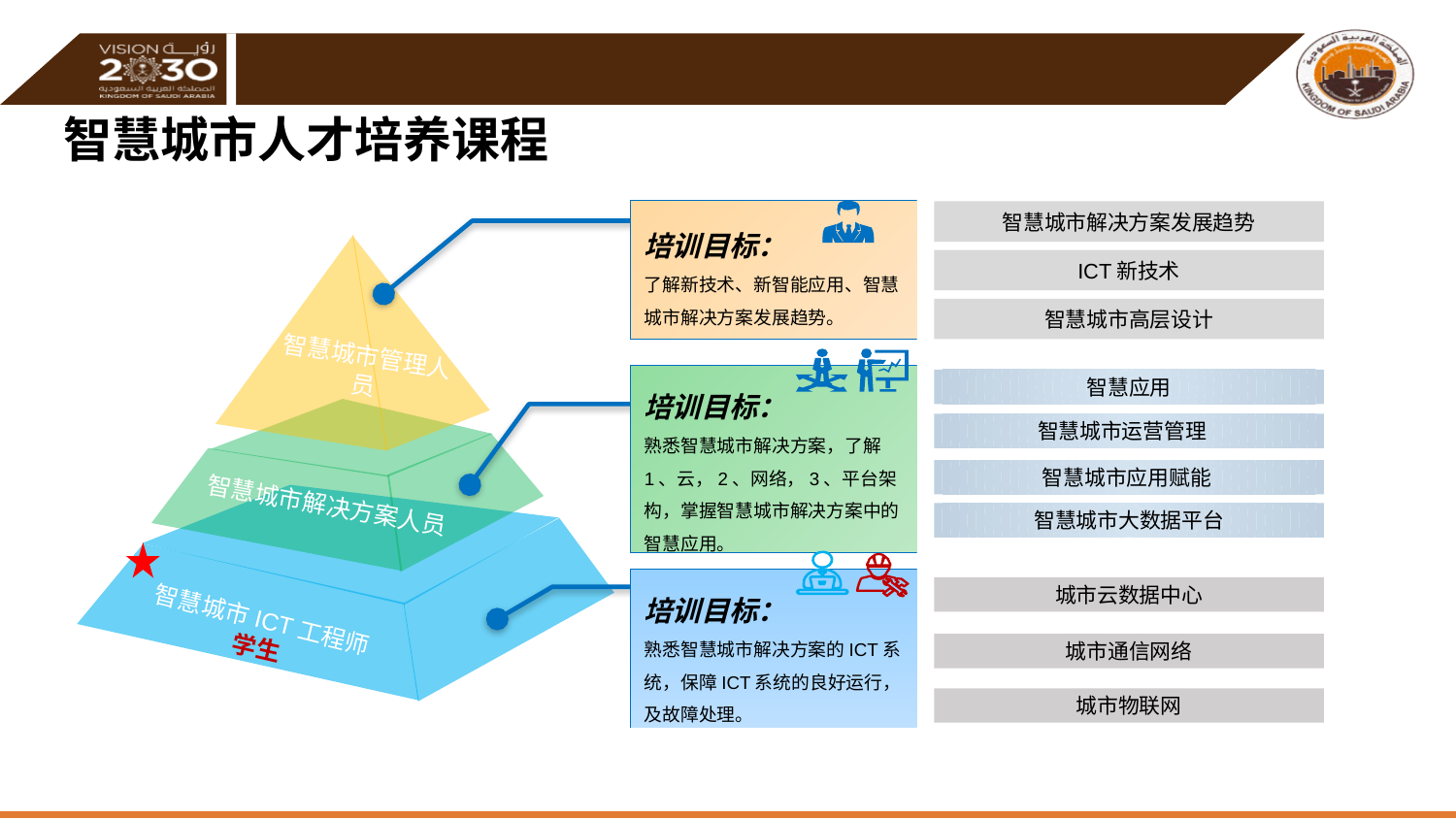

智慧城市人才培养课程

培训目标：
了解新技术、新智能应用、智慧城市解决方案发展趋势。
智慧城市解决方案发展趋势

智慧城市管理人员

智慧城市解决方案人员

智慧城市ICT工程师
ICT新技术
智慧城市高层设计

培训目标：
熟悉智慧城市解决方案，了解1、云，2、网络，3、平台架构，掌握智慧城市解决方案中的智慧应用。
智慧应用

智慧城市运营管理
智慧城市应用赋能
智慧城市大数据平台

培训目标：
熟悉智慧城市解决方案的ICT系统，保障ICT系统的良好运行，及故障处理。
城市云数据中心

学生
城市通信网络
城市物联网